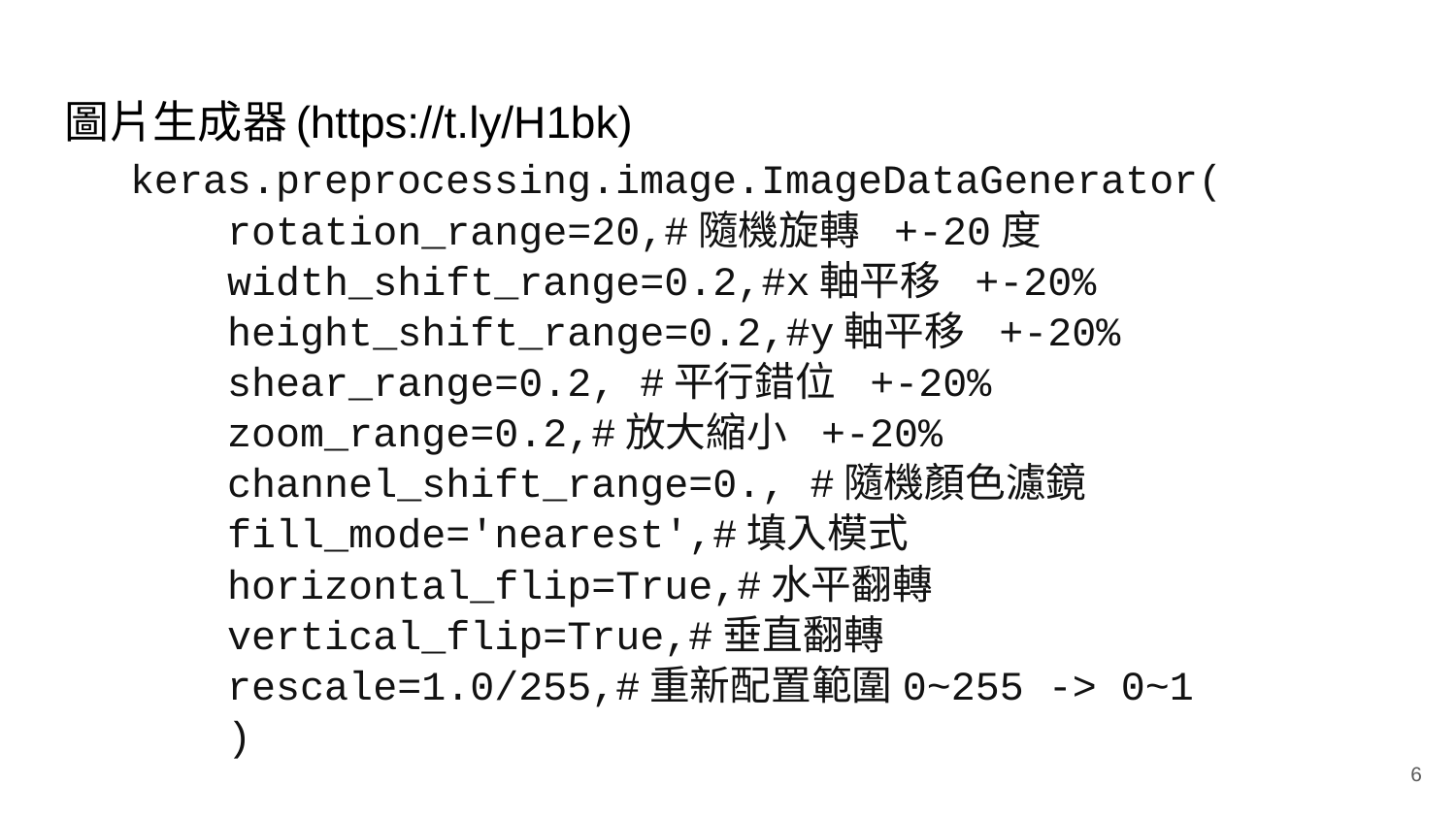

# 圖片生成器(https://t.ly/H1bk)
keras.preprocessing.image.ImageDataGenerator(
    rotation_range=20,#隨機旋轉 +-20度
    width_shift_range=0.2,#x軸平移 +-20%
    height_shift_range=0.2,#y軸平移 +-20%
    shear_range=0.2, #平行錯位 +-20%
    zoom_range=0.2,#放大縮小 +-20%
    channel_shift_range=0., #隨機顏色濾鏡
    fill_mode='nearest',#填入模式
    horizontal_flip=True,#水平翻轉
    vertical_flip=True,#垂直翻轉
    rescale=1.0/255,#重新配置範圍0~255 -> 0~1
    )

6